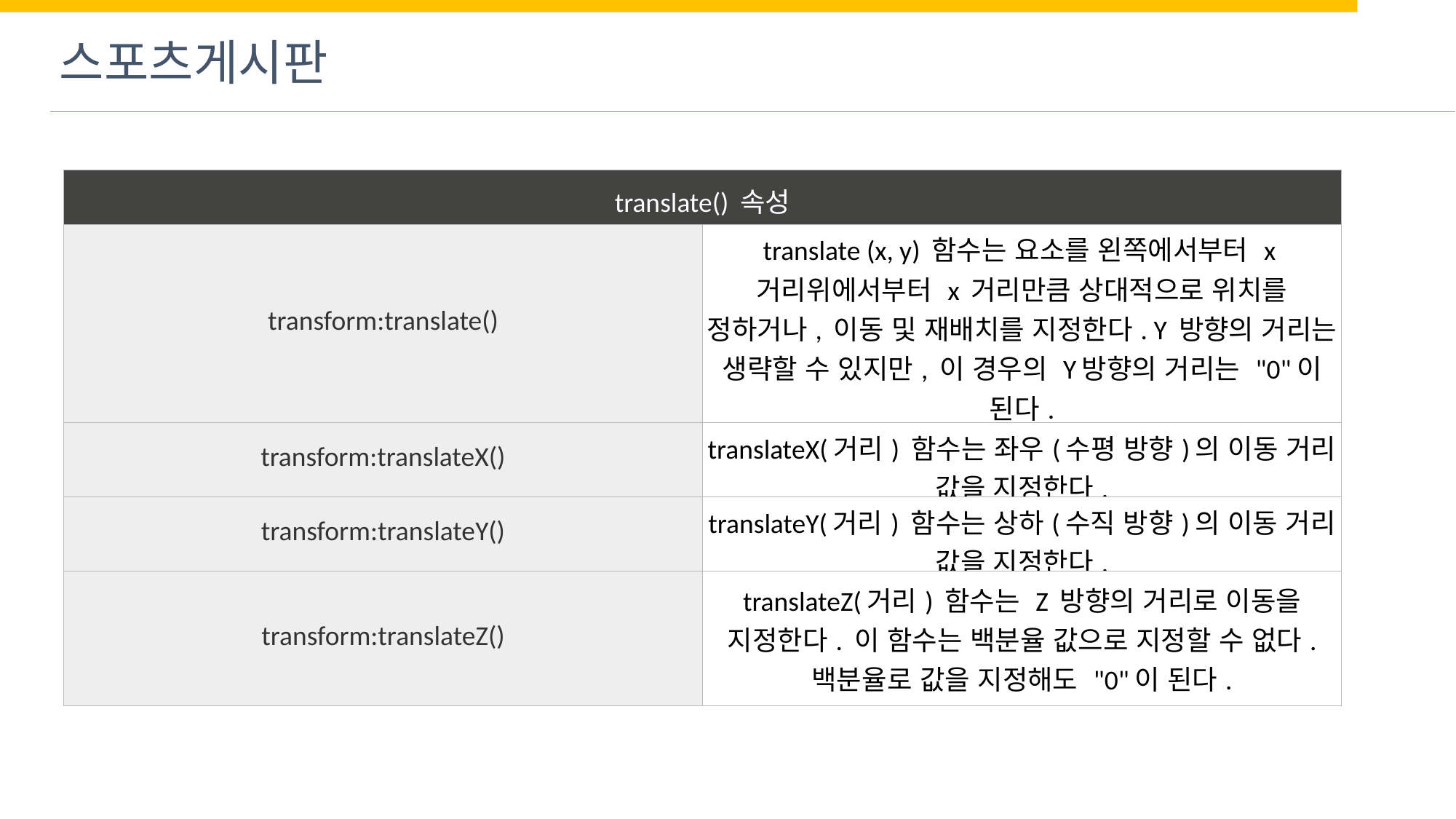

스포츠게시판
| translate() 속성 |  |
| --- | --- |
| transform:translate() | translate (x, y) 함수는 요소를 왼쪽에서부터 x거리위에서부터 x 거리만큼 상대적으로 위치를 정하거나, 이동 및 재배치를 지정한다. Y 방향의 거리는 생략할 수 있지만, 이 경우의 Y방향의 거리는 "0"이 된다. |
| transform:translateX() | translateX(거리) 함수는 좌우(수평 방향)의 이동 거리 값을 지정한다. |
| transform:translateY() | translateY(거리) 함수는 상하(수직 방향)의 이동 거리 값을 지정한다. |
| transform:translateZ() | translateZ(거리) 함수는 Z 방향의 거리로 이동을 지정한다. 이 함수는 백분율 값으로 지정할 수 없다. 백분율로 값을 지정해도 "0"이 된다. |